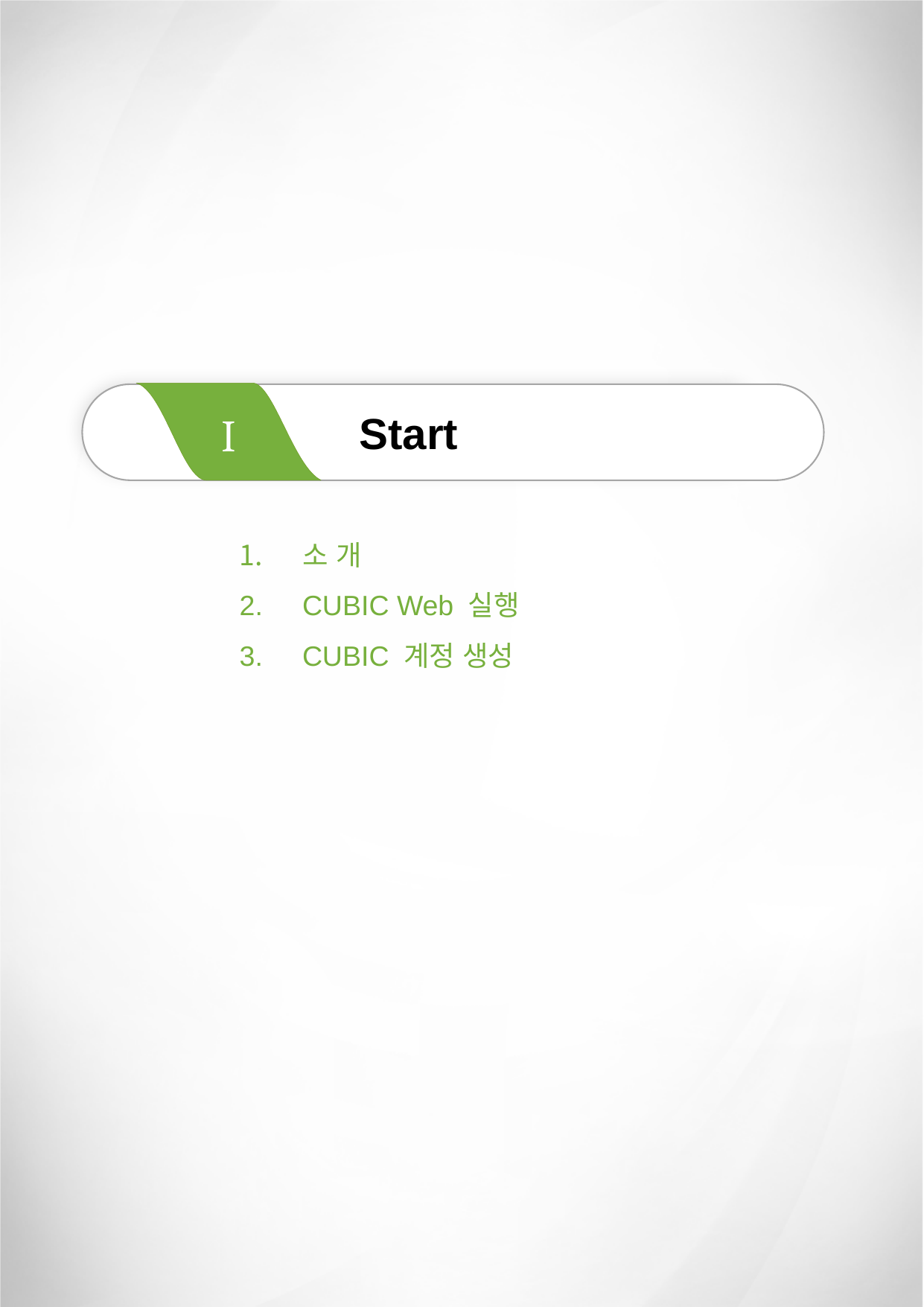

Ⅰ

Start
소 개
CUBIC Web 실행
CUBIC 계정 생성